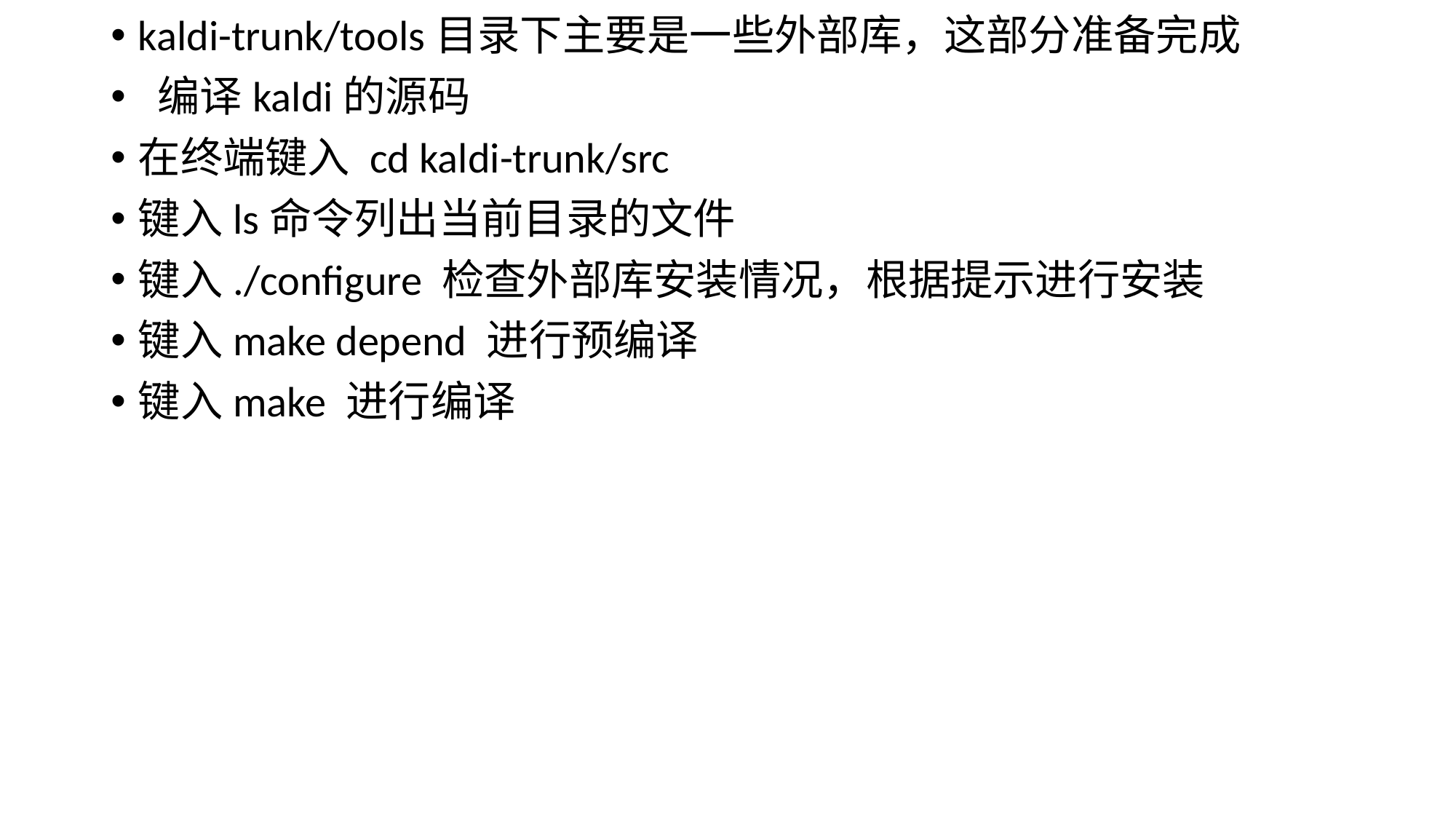

kaldi-trunk/tools目录下主要是一些外部库，这部分准备完成
 编译kaldi的源码
在终端键入 cd kaldi-trunk/src
键入ls命令列出当前目录的文件
键入./configure 检查外部库安装情况，根据提示进行安装
键入make depend 进行预编译
键入make 进行编译